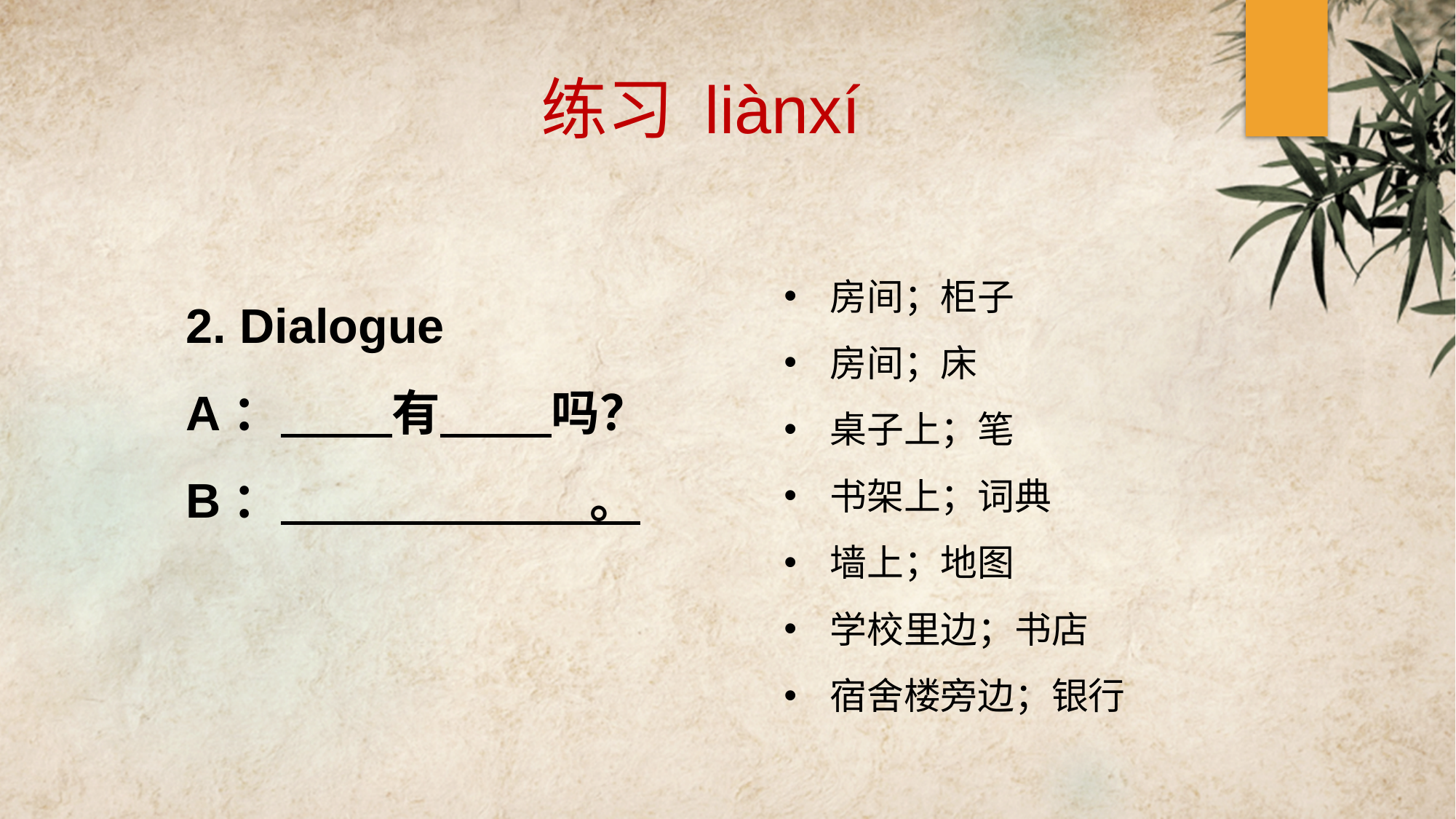

练习 liànxí
房间；柜子
房间；床
桌子上；笔
书架上；词典
墙上；地图
学校里边；书店
宿舍楼旁边；银行
2. Dialogue
A：          有          吗？
B：                            。